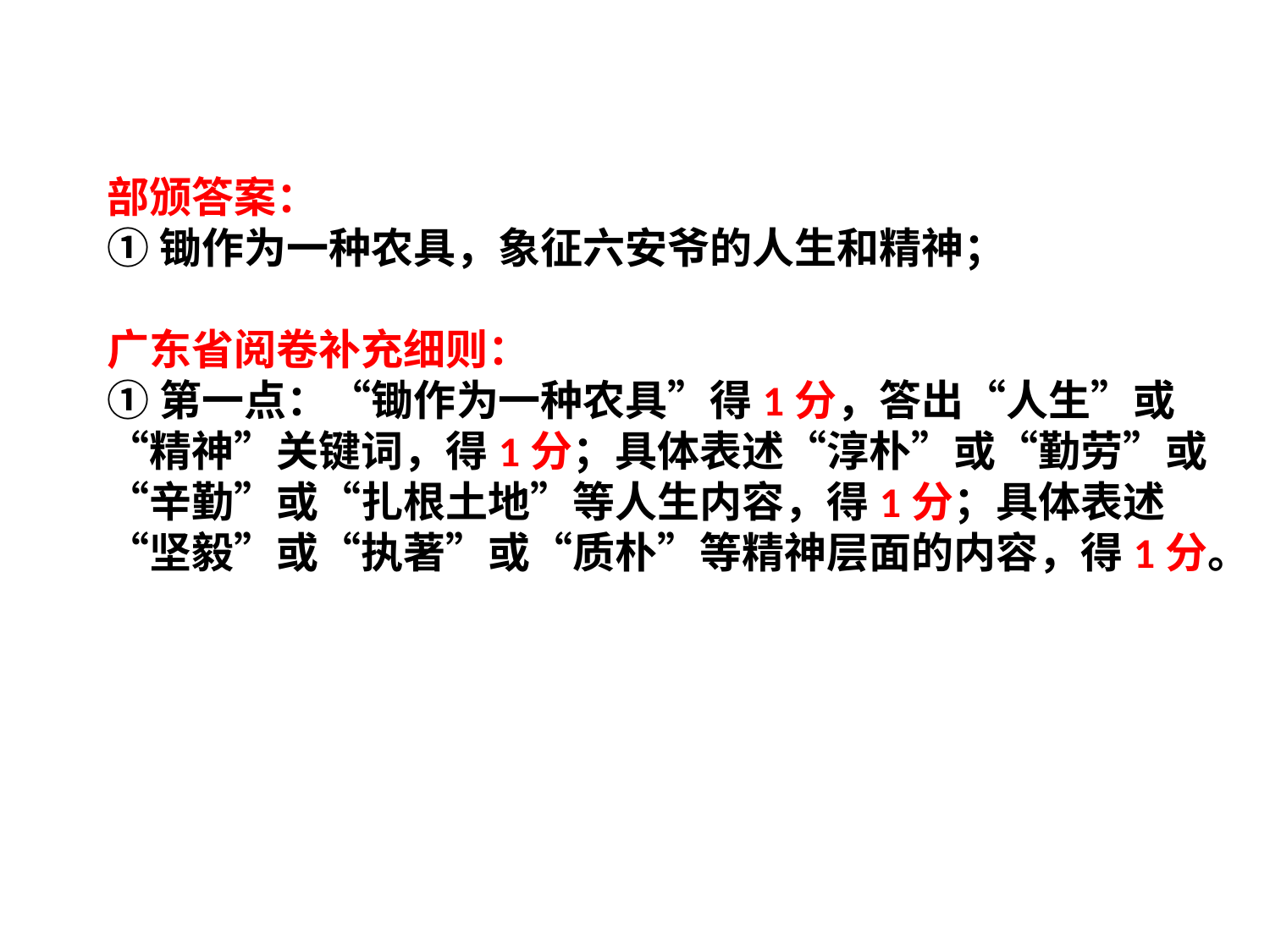

部颁答案：
①锄作为一种农具，象征六安爷的人生和精神；

广东省阅卷补充细则：
①第一点：“锄作为一种农具”得1分，答出“人生”或“精神”关键词，得1分；具体表述“淳朴”或“勤劳”或“辛勤”或“扎根土地”等人生内容，得1分；具体表述“坚毅”或“执著”或“质朴”等精神层面的内容，得1分。